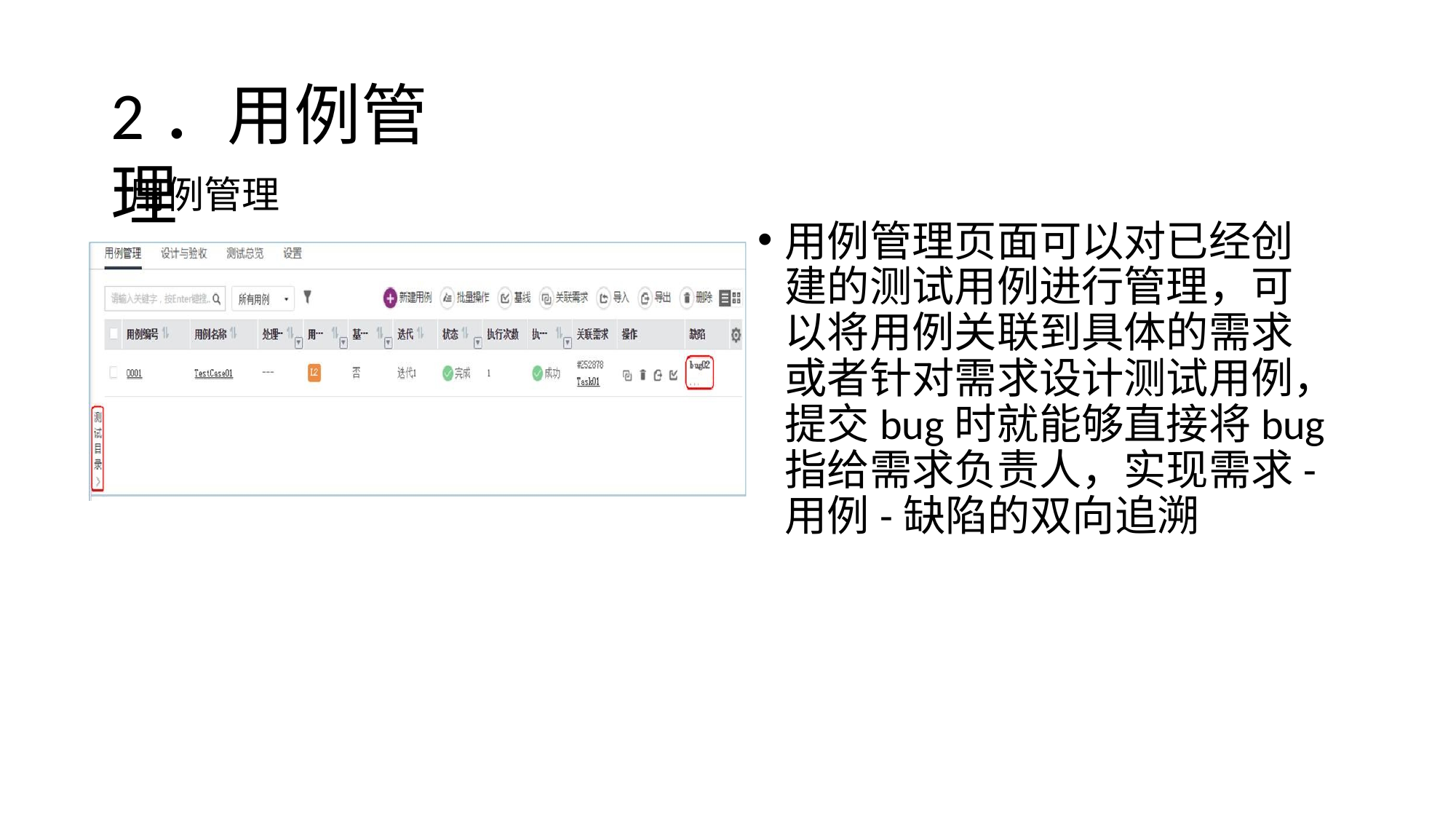

# 2．用例管理
用例管理
用例管理页面可以对已经创 建的测试用例进行管理，可 以将用例关联到具体的需求 或者针对需求设计测试用例， 提交bug时就能够直接将bug  指给需求负责人，实现需求-  用例-缺陷的双向追溯